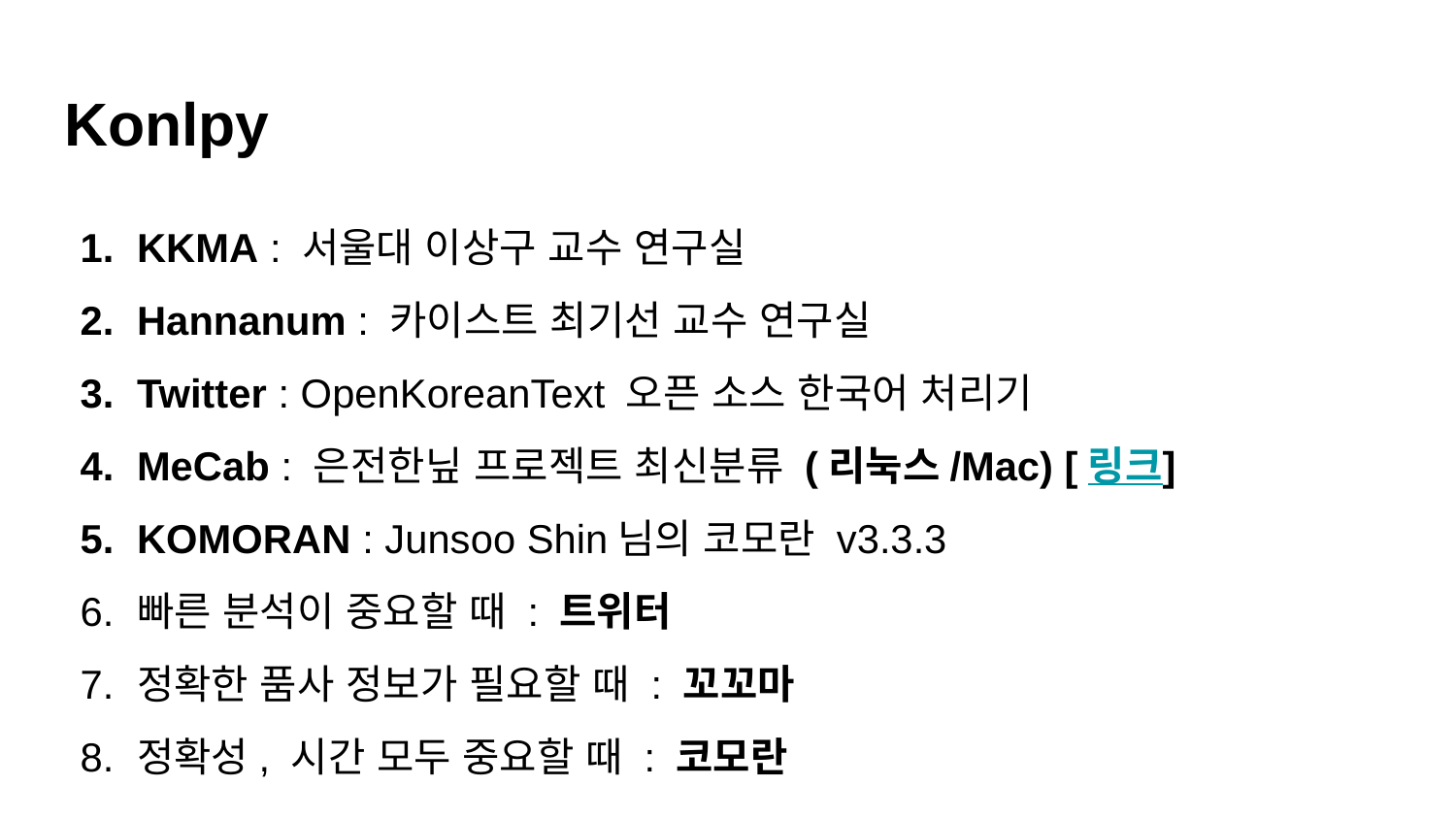

# Konlpy
KKMA : 서울대 이상구 교수 연구실
Hannanum : 카이스트 최기선 교수 연구실
Twitter : OpenKoreanText 오픈 소스 한국어 처리기
MeCab : 은전한닢 프로젝트 최신분류 (리눅스/Mac) [링크]
KOMORAN : Junsoo Shin님의 코모란 v3.3.3
빠른 분석이 중요할 때 : 트위터
정확한 품사 정보가 필요할 때 : 꼬꼬마
정확성, 시간 모두 중요할 때 : 코모란